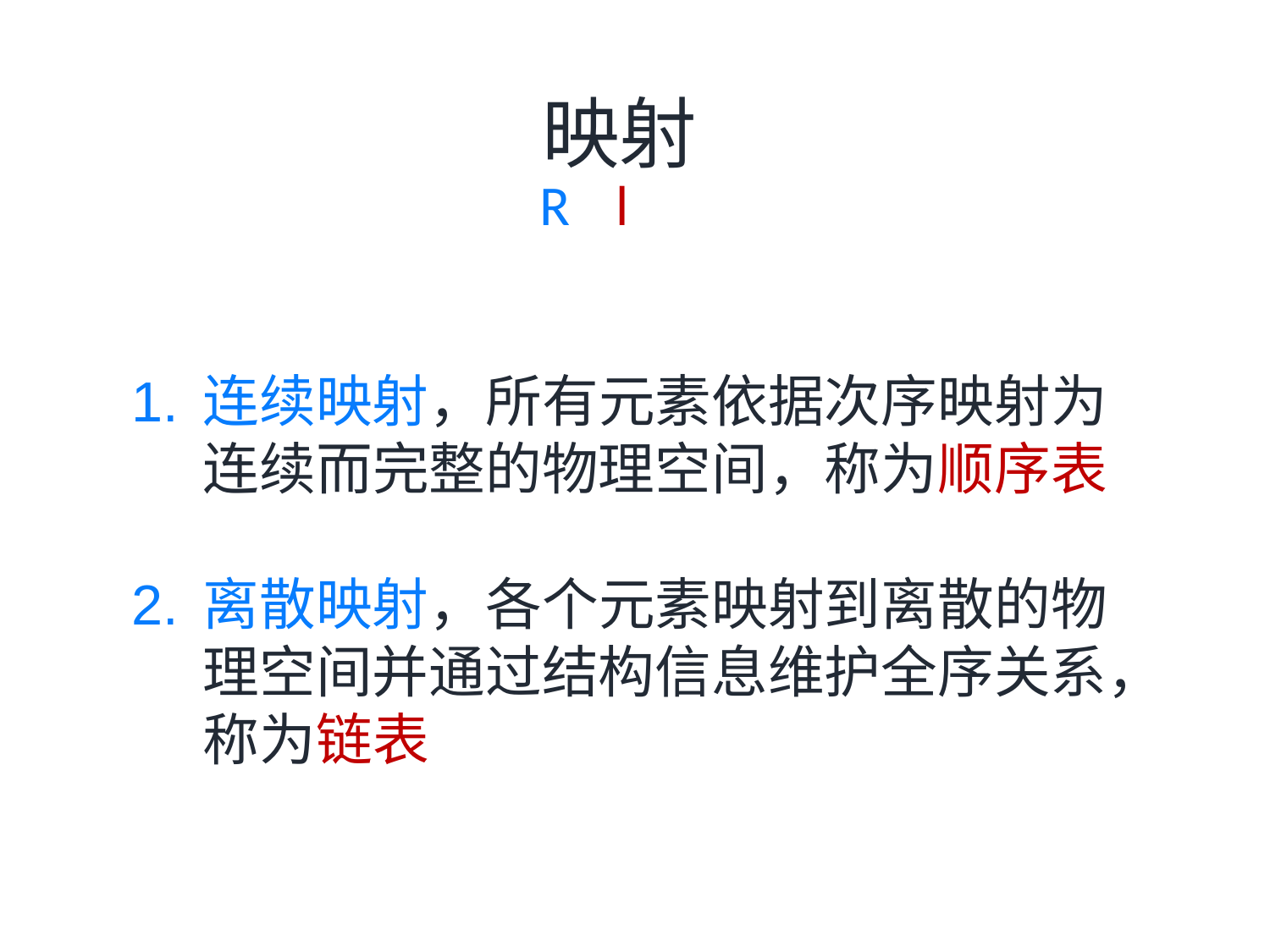

映射
Reflect
连续映射，所有元素依据次序映射为连续而完整的物理空间，称为顺序表

离散映射，各个元素映射到离散的物理空间并通过结构信息维护全序关系，称为链表